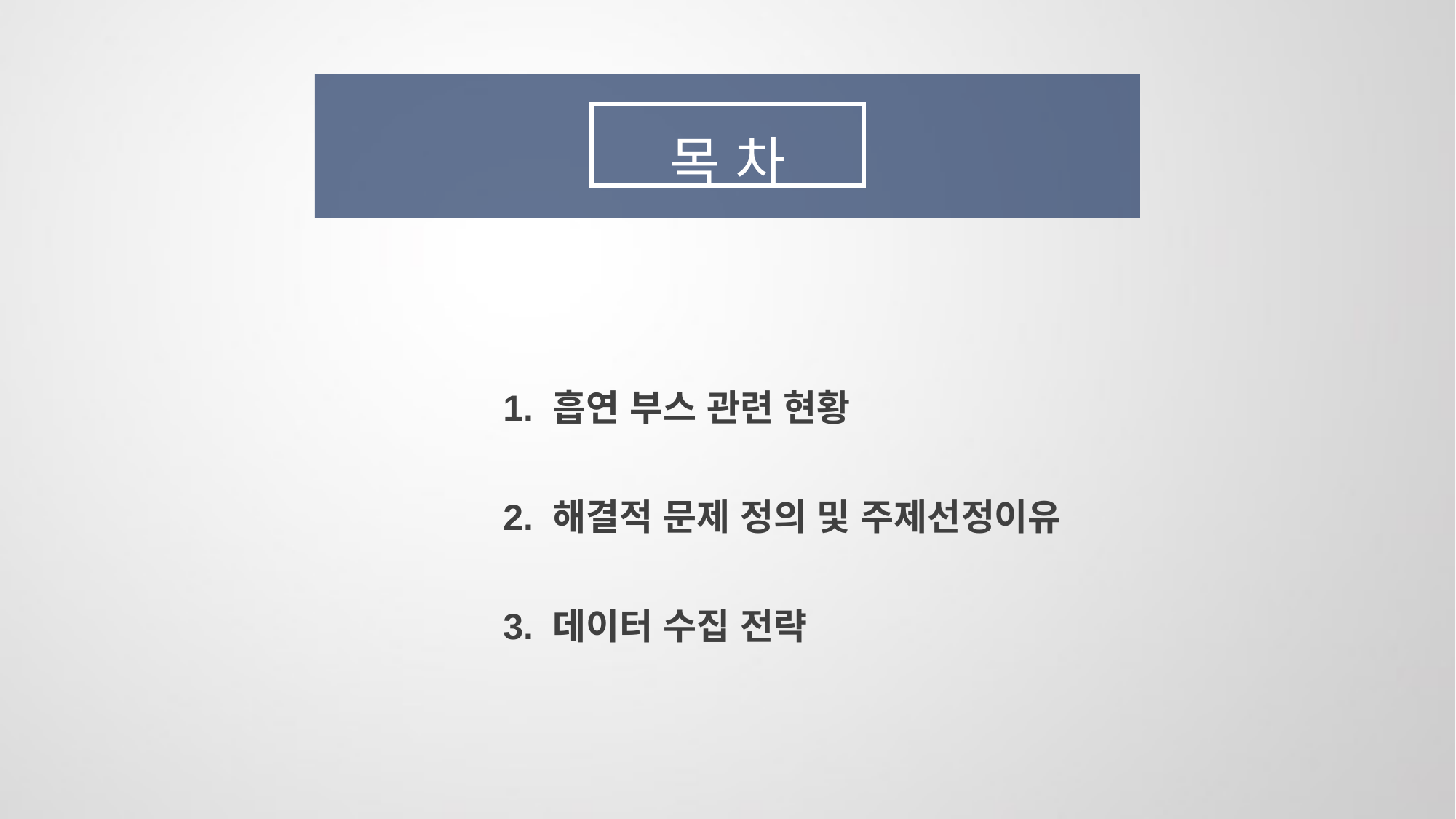

목 차

1. 흡연 부스 관련 현황
2. 해결적 문제 정의 및 주제선정이유
3. 데이터 수집 전략